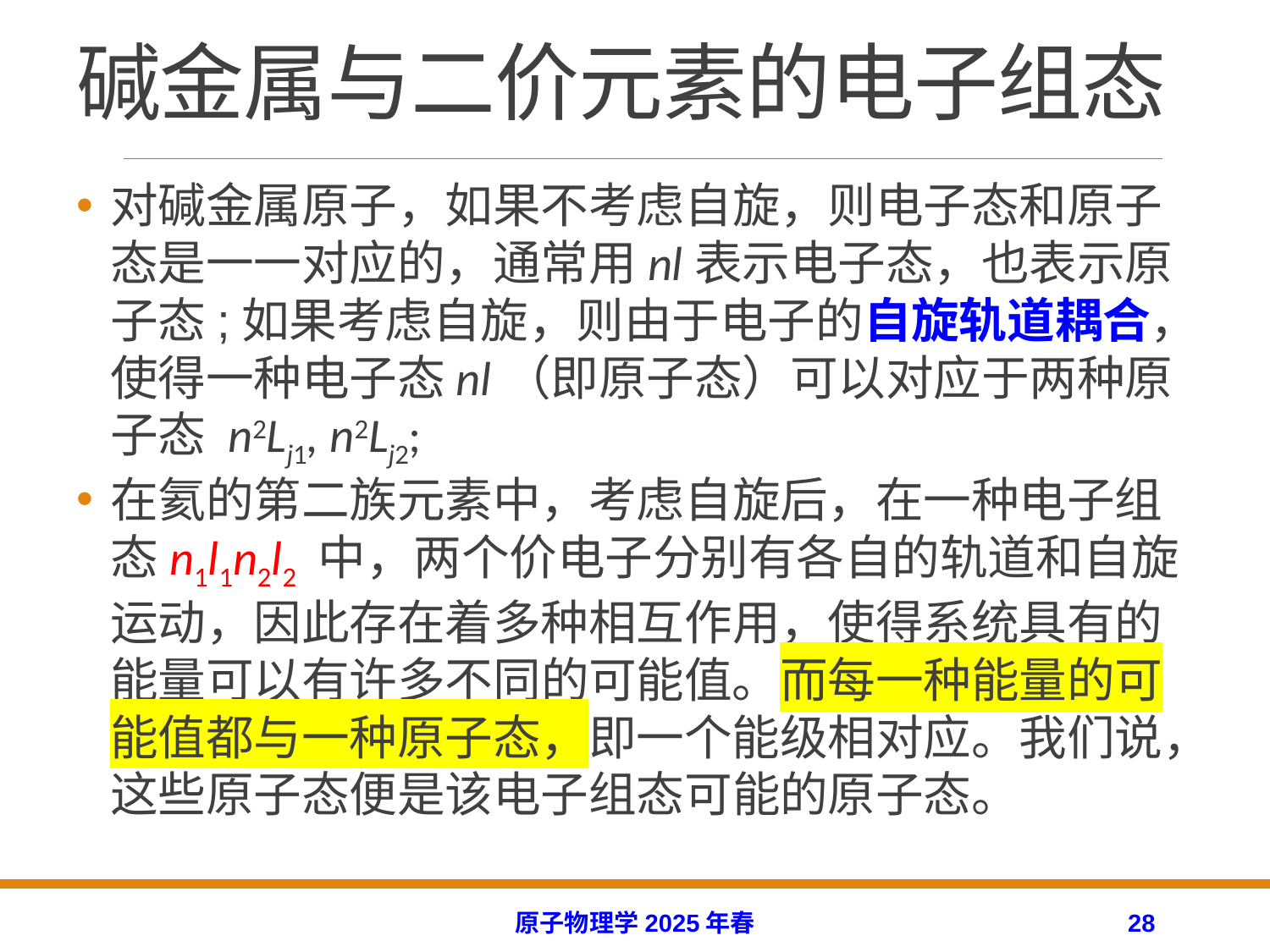

# 碱金属与二价元素的电子组态
对碱金属原子，如果不考虑自旋，则电子态和原子态是一一对应的，通常用nl表示电子态，也表示原子态;如果考虑自旋，则由于电子的自旋轨道耦合，使得一种电子态nl（即原子态）可以对应于两种原子态 n2Lj1, n2Lj2;
在氦的第二族元素中，考虑自旋后，在一种电子组态n1l1n2l2 中，两个价电子分别有各自的轨道和自旋运动，因此存在着多种相互作用，使得系统具有的能量可以有许多不同的可能值。而每一种能量的可能值都与一种原子态，即一个能级相对应。我们说，这些原子态便是该电子组态可能的原子态。
原子物理学2025年春
28